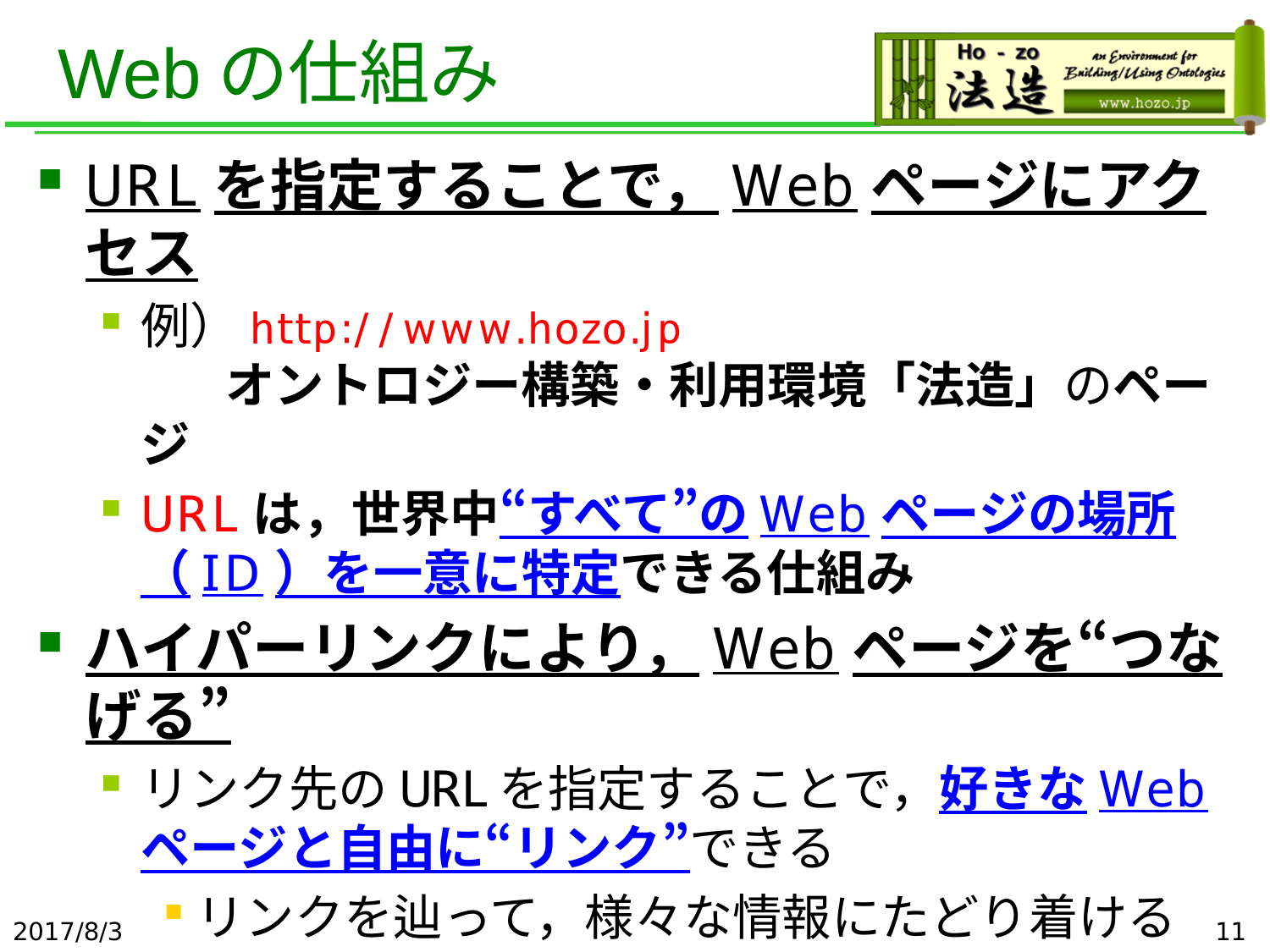

# Webの仕組み
URLを指定することで，Webページにアクセス
例）http://www.hozo.jp
　　オントロジー構築・利用環境「法造」のページ
URLは，世界中“すべて”のWebページの場所（ID）を一意に特定できる仕組み
ハイパーリンクにより，Webページを“つなげる”
リンク先のURLを指定することで，好きなWebページと自由に“リンク”できる
リンクを辿って，様々な情報にたどり着ける
リンクを解析による様々なビジネス
例）Googleなどの検索エンジン
2017/8/3
11